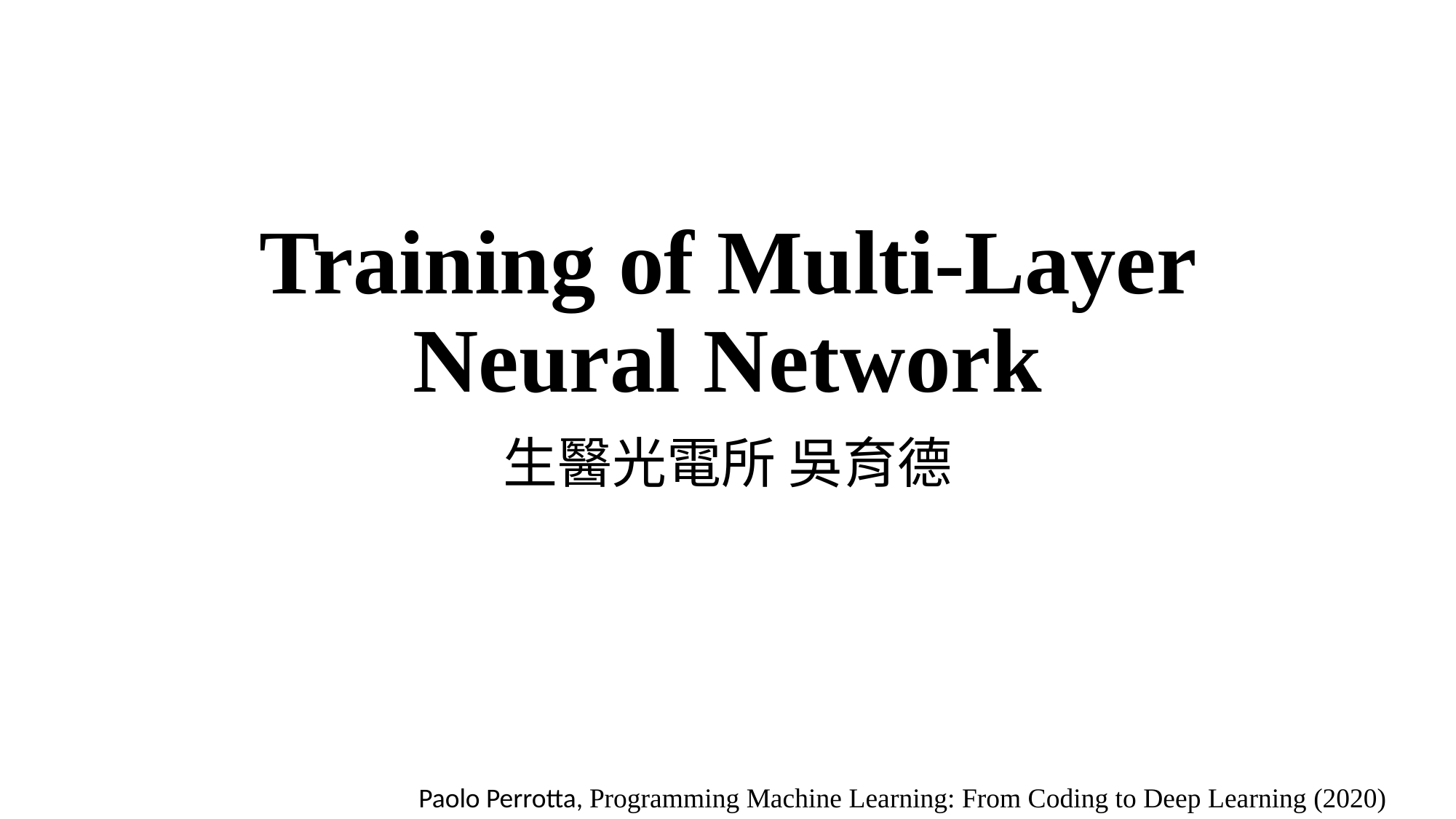

# Training of Multi-Layer Neural Network
生醫光電所 吳育德
Paolo Perrotta, Programming Machine Learning: From Coding to Deep Learning (2020)